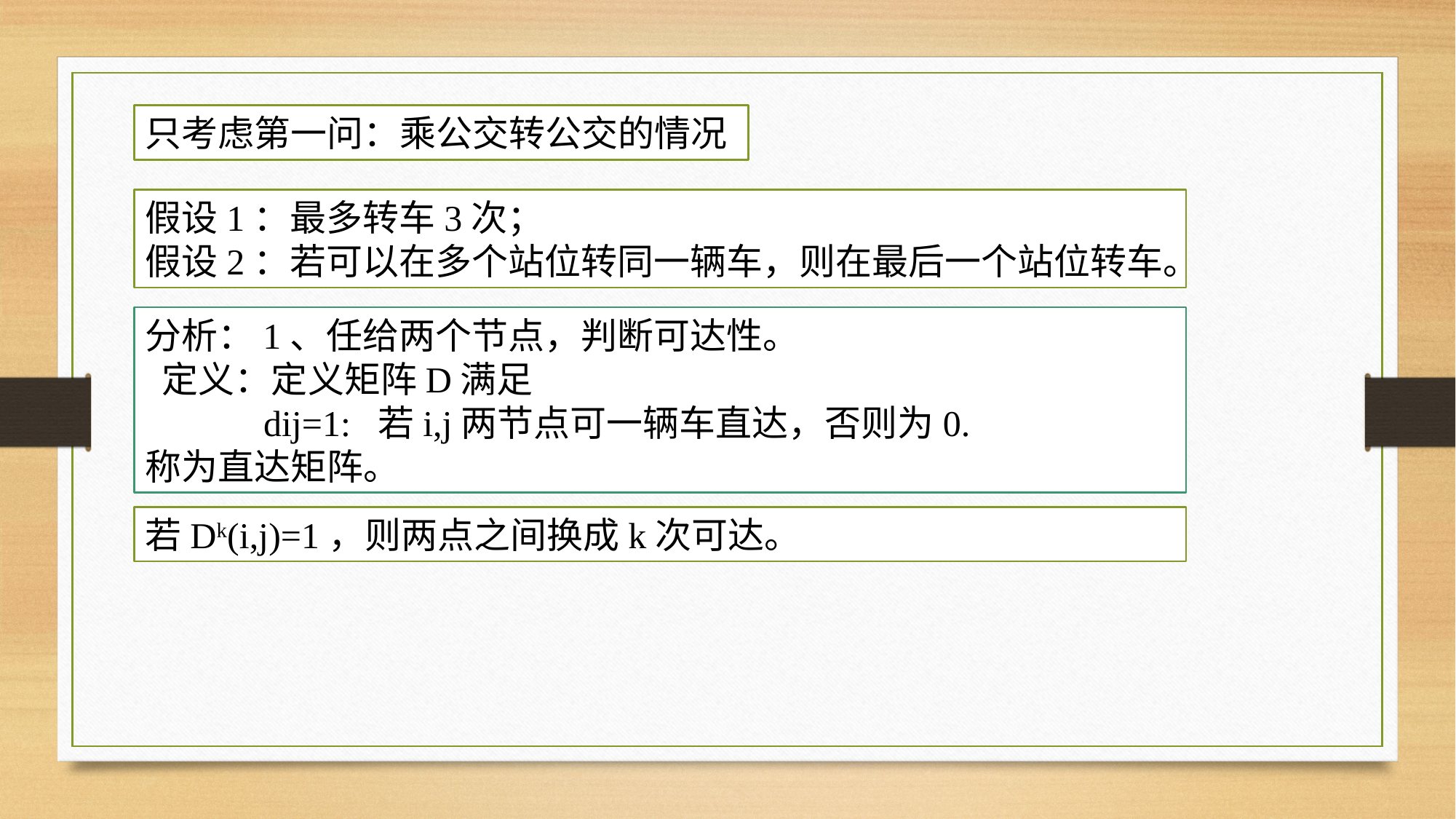

只考虑第一问：乘公交转公交的情况
假设1：最多转车3次；
假设2：若可以在多个站位转同一辆车，则在最后一个站位转车。
分析：1、任给两个节点，判断可达性。
 定义：定义矩阵D满足
             dij=1:  若i,j两节点可一辆车直达，否则为0.
称为直达矩阵。
若Dk(i,j)=1，则两点之间换成k次可达。